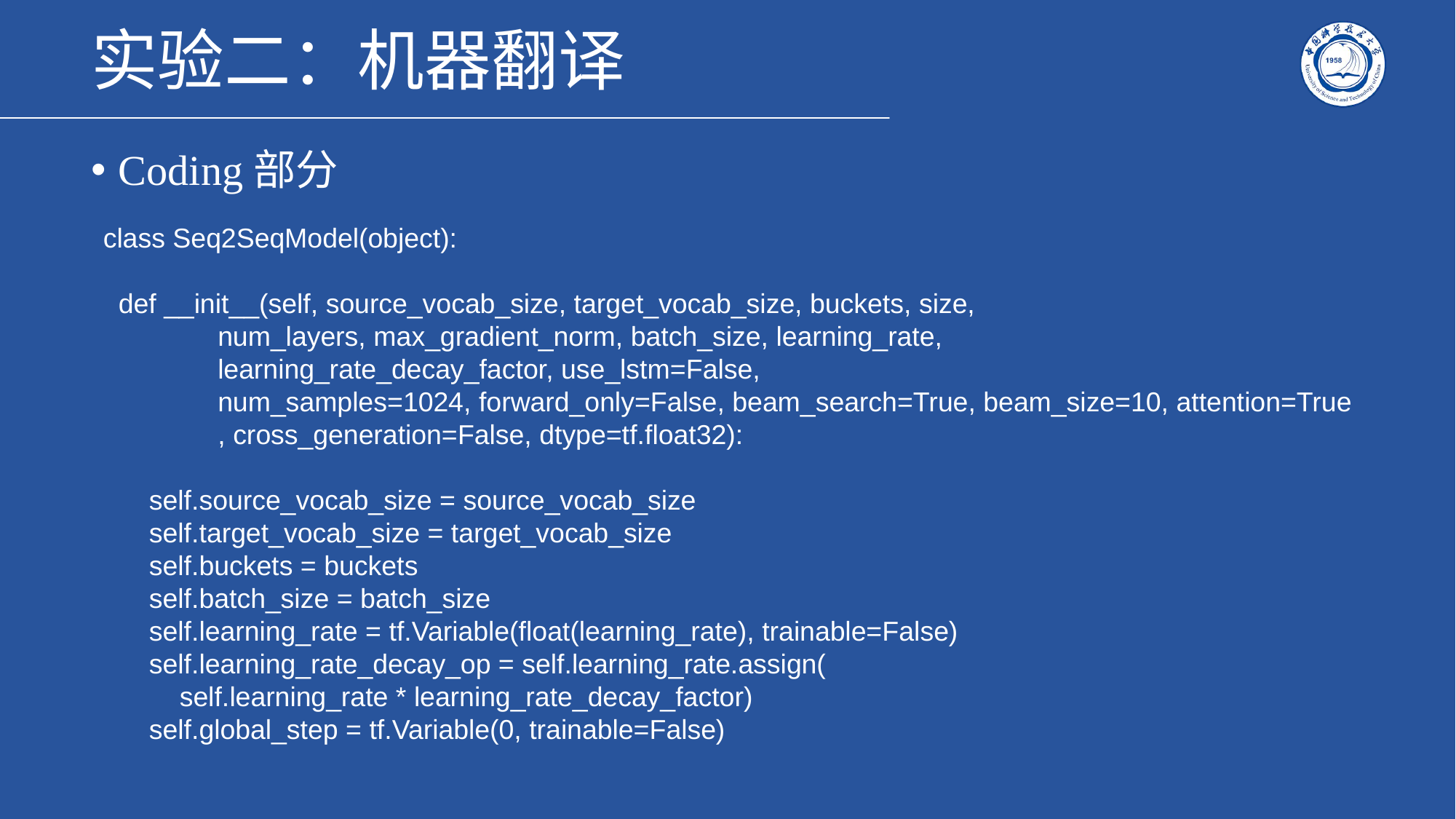

# 实验二：机器翻译
90
Coding部分
class Seq2SeqModel(object):

  def __init__(self, source_vocab_size, target_vocab_size, buckets, size,
               num_layers, max_gradient_norm, batch_size, learning_rate,
               learning_rate_decay_factor, use_lstm=False,
               num_samples=1024, forward_only=False, beam_search=True, beam_size=10, attention=True
               , cross_generation=False, dtype=tf.float32):

      self.source_vocab_size = source_vocab_size
      self.target_vocab_size = target_vocab_size
      self.buckets = buckets
      self.batch_size = batch_size
      self.learning_rate = tf.Variable(float(learning_rate), trainable=False)
      self.learning_rate_decay_op = self.learning_rate.assign(
          self.learning_rate * learning_rate_decay_factor)
      self.global_step = tf.Variable(0, trainable=False)